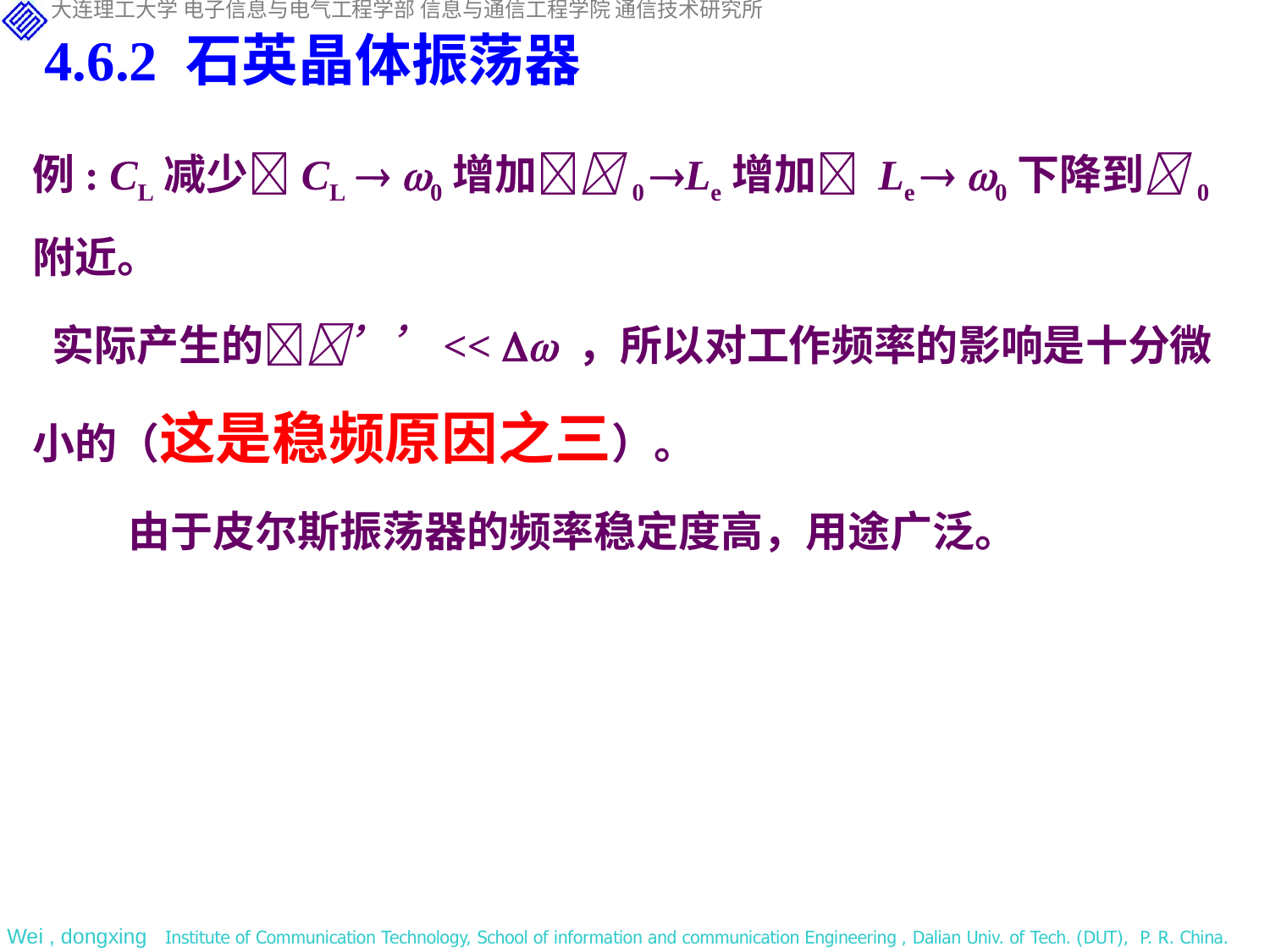

4.6.2 石英晶体振荡器
例: CL减少ΔCL → ω0增加Δω0 →Le增加Δ Le → ω0下降到ω0 附近。
 实际产生的Δω’’<< Δω ，所以对工作频率的影响是十分微小的（这是稳频原因之三）。
         由于皮尔斯振荡器的频率稳定度高，用途广泛。